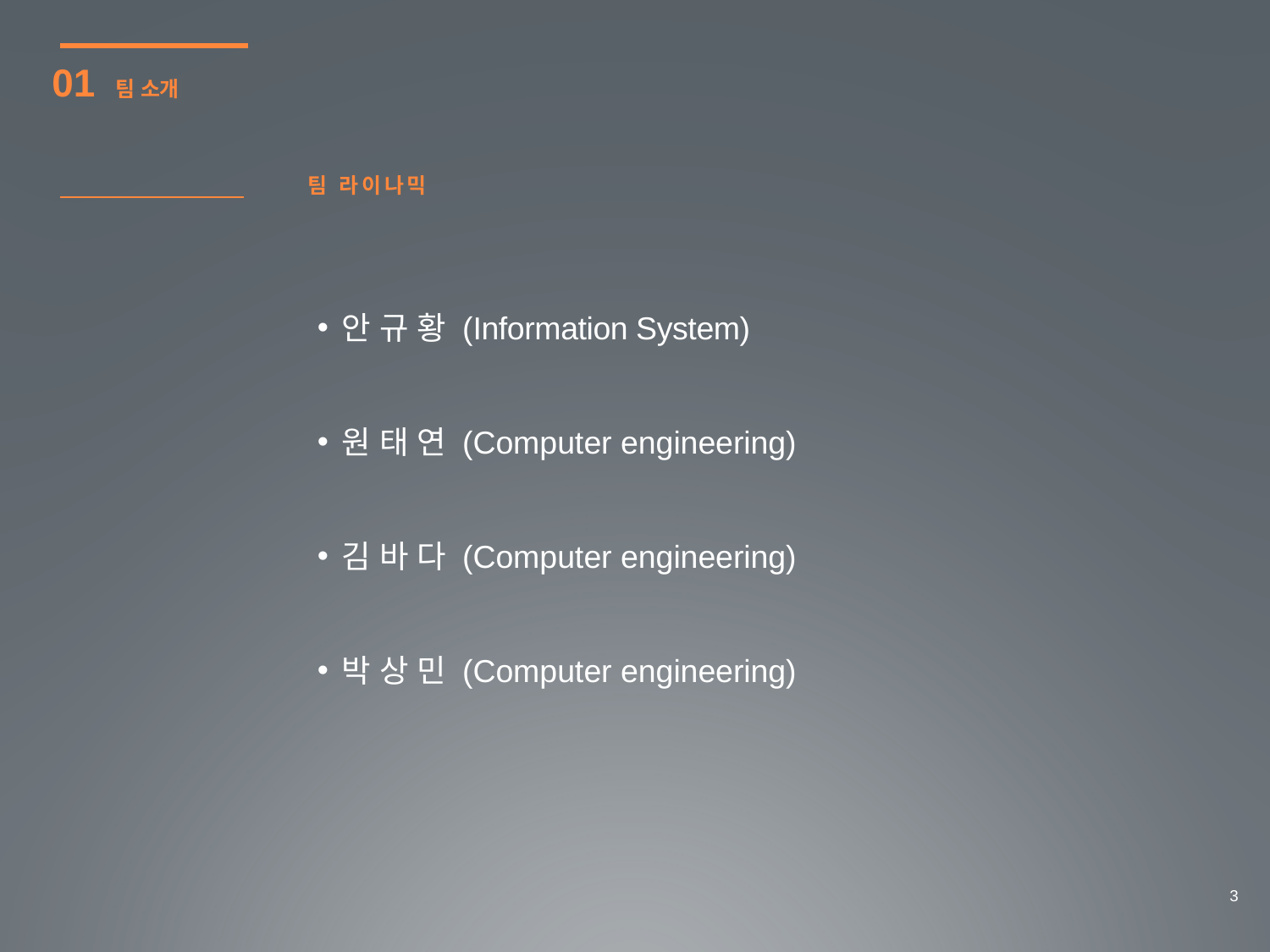

01 팀 소개
팀   라 이 나 믹
안 규 황 (Information System)
원 태 연 (Computer engineering)
김 바 다 (Computer engineering)
박 상 민 (Computer engineering)